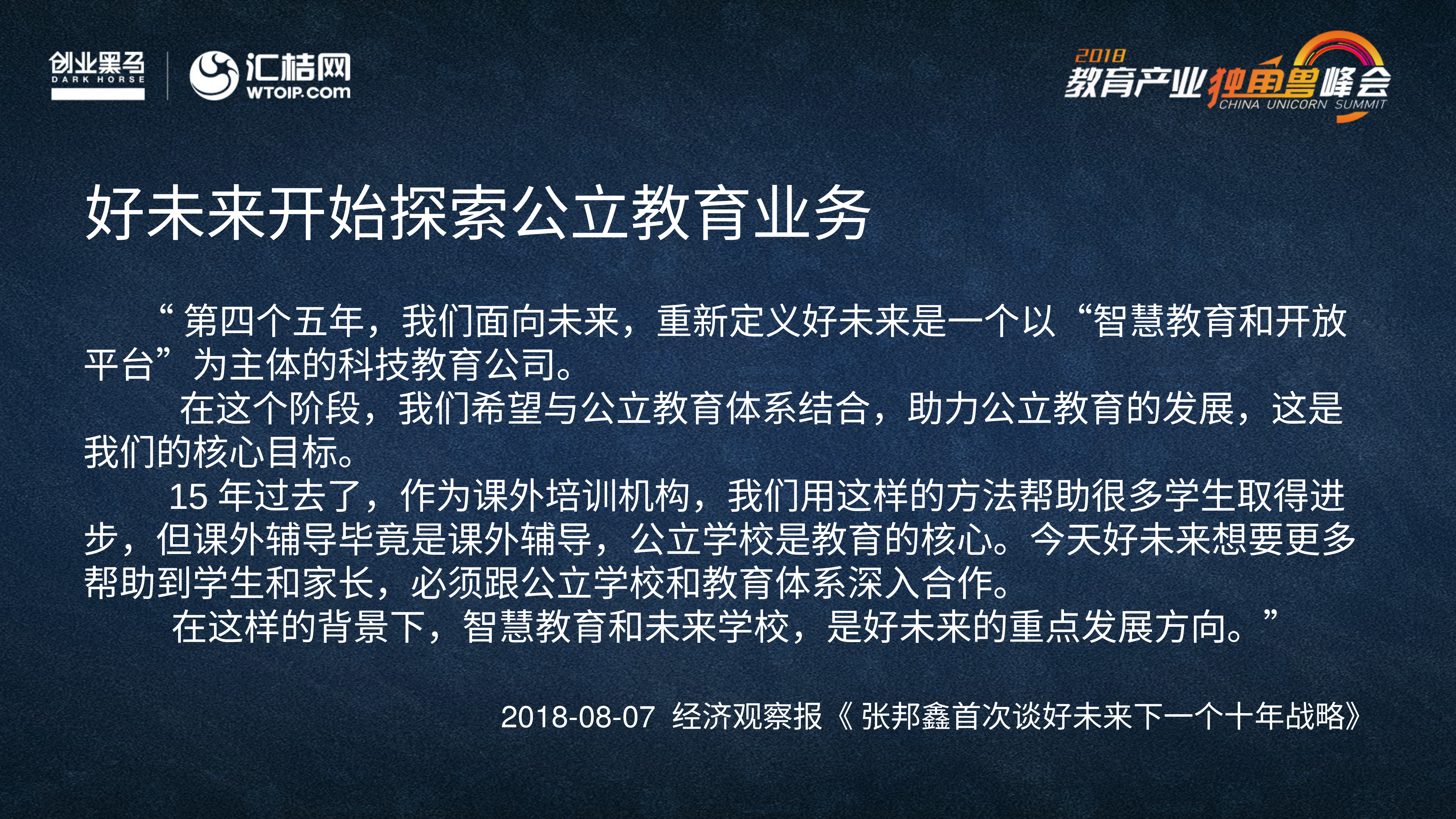

好未来开始探索公立教育业务
	“第四个五年，我们面向未来，重新定义好未来是一个以“智慧教育和开放平台”为主体的科技教育公司。
	    在这个阶段，我们希望与公立教育体系结合，助力公立教育的发展，这是我们的核心目标。
	   15年过去了，作为课外培训机构，我们用这样的方法帮助很多学生取得进步，但课外辅导毕竟是课外辅导，公立学校是教育的核心。今天好未来想要更多帮助到学生和家长，必须跟公立学校和教育体系深入合作。
	   在这样的背景下，智慧教育和未来学校，是好未来的重点发展方向。”

				 2018-08-07 经济观察报《 张邦鑫首次谈好未来下一个十年战略》